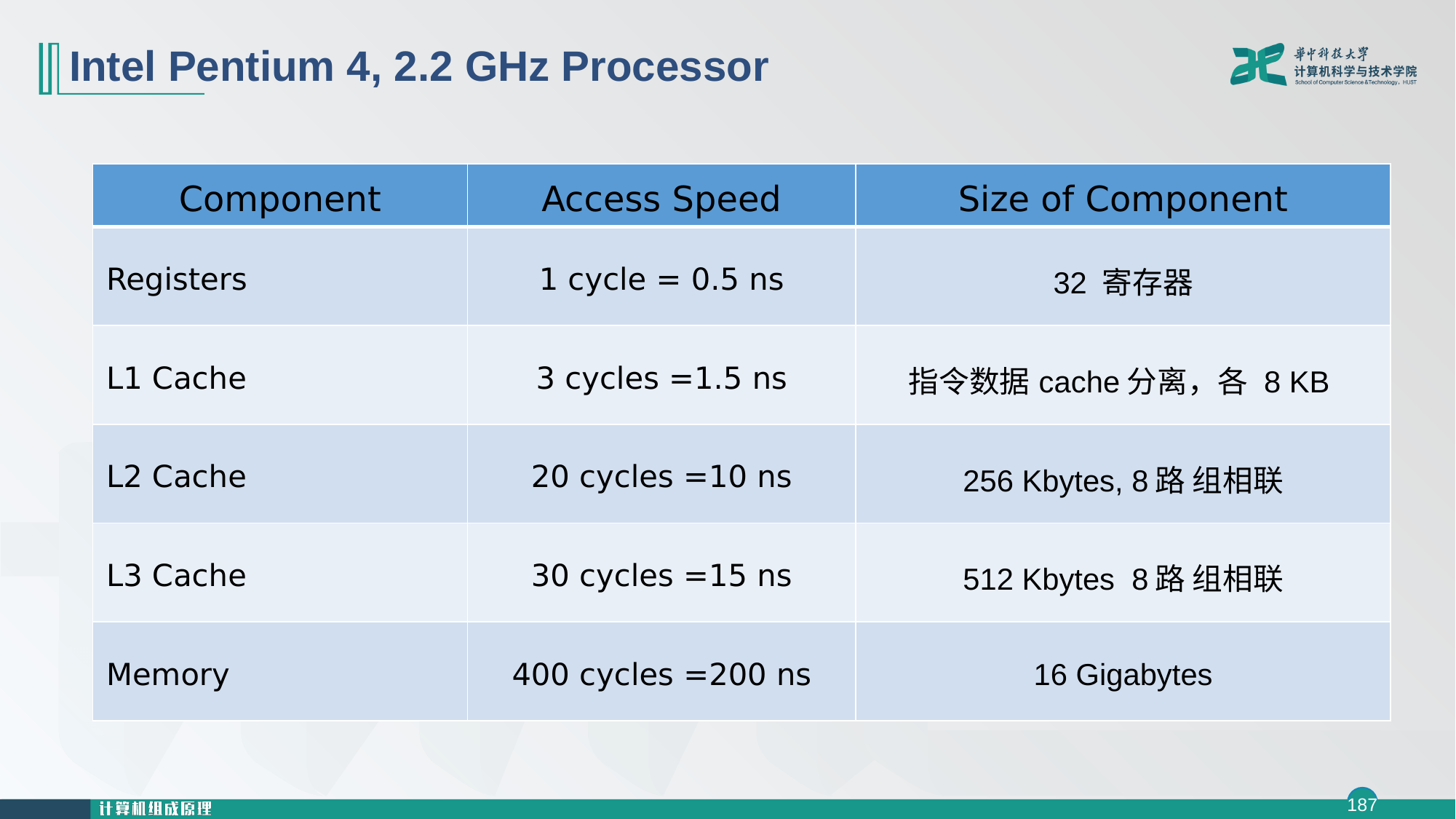

# Intel Pentium 4, 2.2 GHz Processor
| Component | Access Speed | Size of Component |
| --- | --- | --- |
| Registers | 1 cycle = 0.5 ns | 32 寄存器 |
| L1 Cache | 3 cycles =1.5 ns | 指令数据cache分离，各 8 KB |
| L2 Cache | 20 cycles =10 ns | 256 Kbytes, 8路 组相联 |
| L3 Cache | 30 cycles =15 ns | 512 Kbytes 8路 组相联 |
| Memory | 400 cycles =200 ns | 16 Gigabytes |